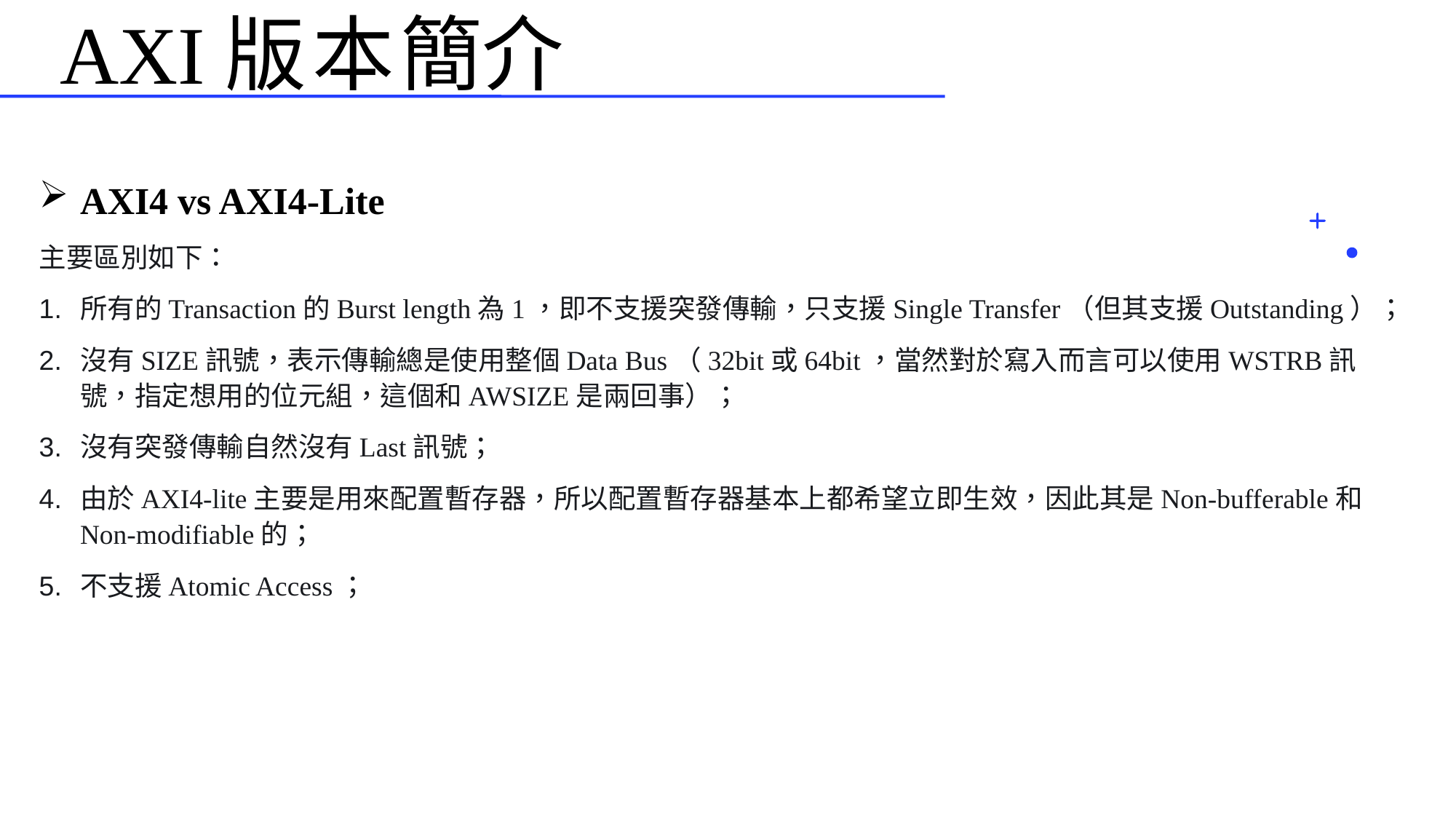

# AXI版本簡介
AXI4 vs AXI4-Lite
主要區別如下：
所有的Transaction的Burst length為1，即不支援突發傳輸，只支援Single Transfer（但其支援Outstanding）；
沒有SIZE訊號，表示傳輸總是使用整個Data Bus（32bit或64bit，當然對於寫入而言可以使用WSTRB訊號，指定想用的位元組，這個和AWSIZE是兩回事）；
沒有突發傳輸自然沒有Last訊號；
由於AXI4-lite主要是用來配置暫存器，所以配置暫存器基本上都希望立即生效，因此其是Non-bufferable和Non-modifiable的；
不支援Atomic Access；